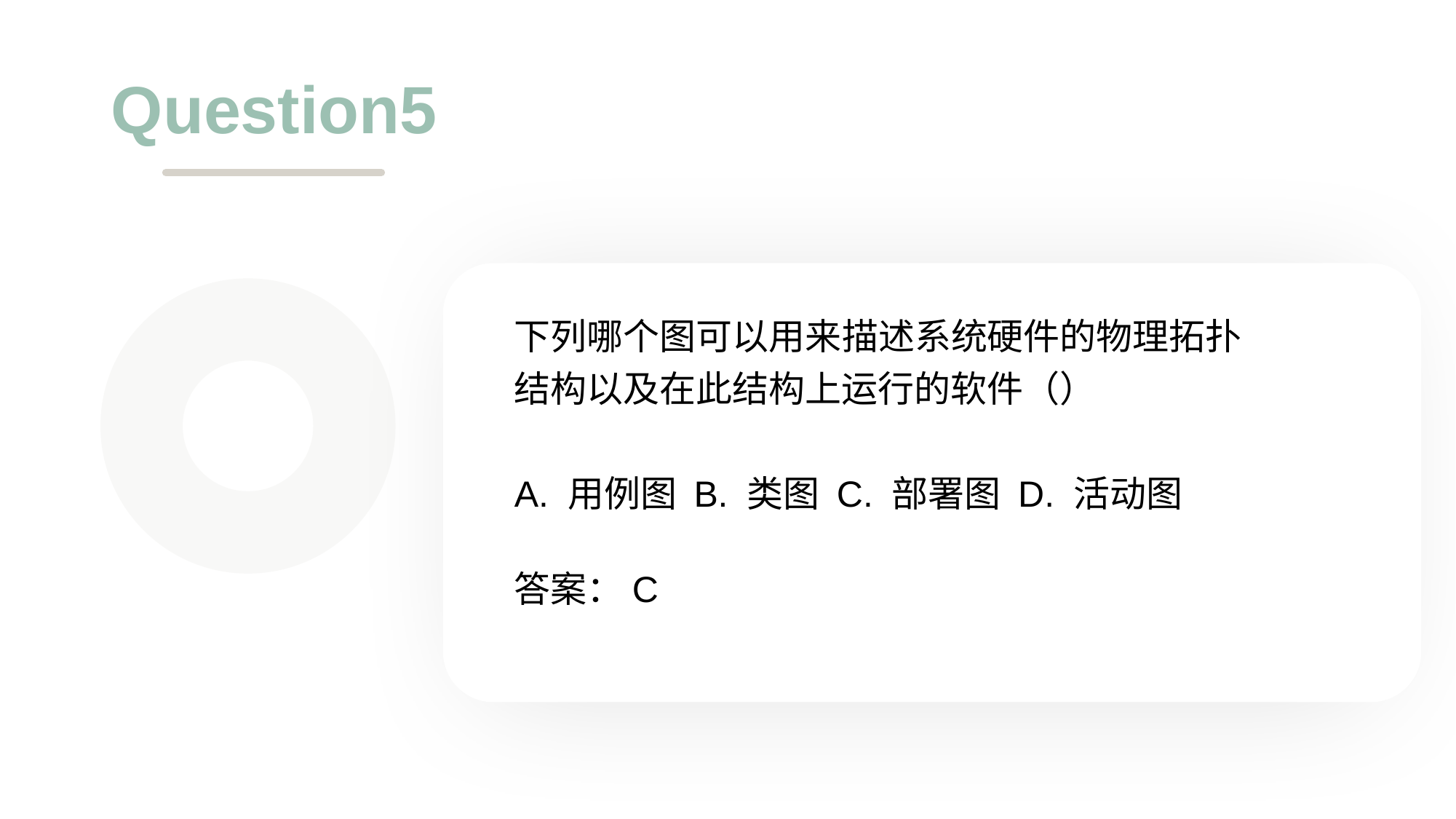

Question5
e7d195523061f1c0c2b73831c94a3edc981f60e396d3e182073EE1468018468A7F192AE5E5CD515B6C3125F8AF6E4EE646174E8CF0B46FD19828DCE8CDA3B3A044A74F0E769C5FA8CB87AB6FC303C8BA3785FAC64AF5424764E128FECAE4CC72932BB65C8C121A0F41C1707D94688ED66335DC6AE12288BF2055523C0C26863D2CD4AC454A29EEC183CEF0375334B579

下列哪个图可以用来描述系统硬件的物理拓扑结构以及在此结构上运行的软件（）

A. 用例图 B. 类图 C. 部署图 D. 活动图
答案：C